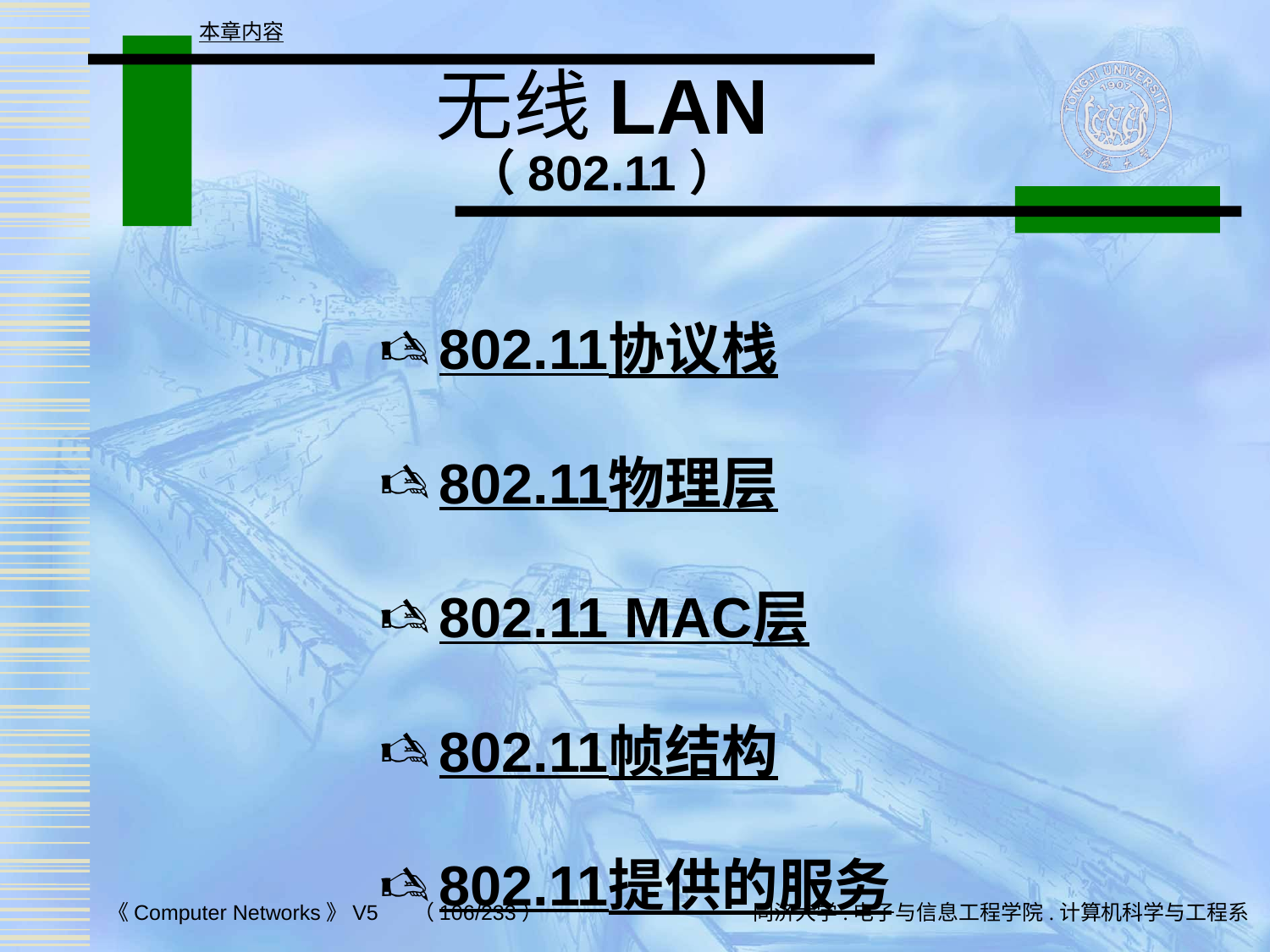

本章内容
# 无线LAN （802.11）
802.11协议栈
802.11物理层
802.11 MAC层
802.11帧结构
802.11提供的服务